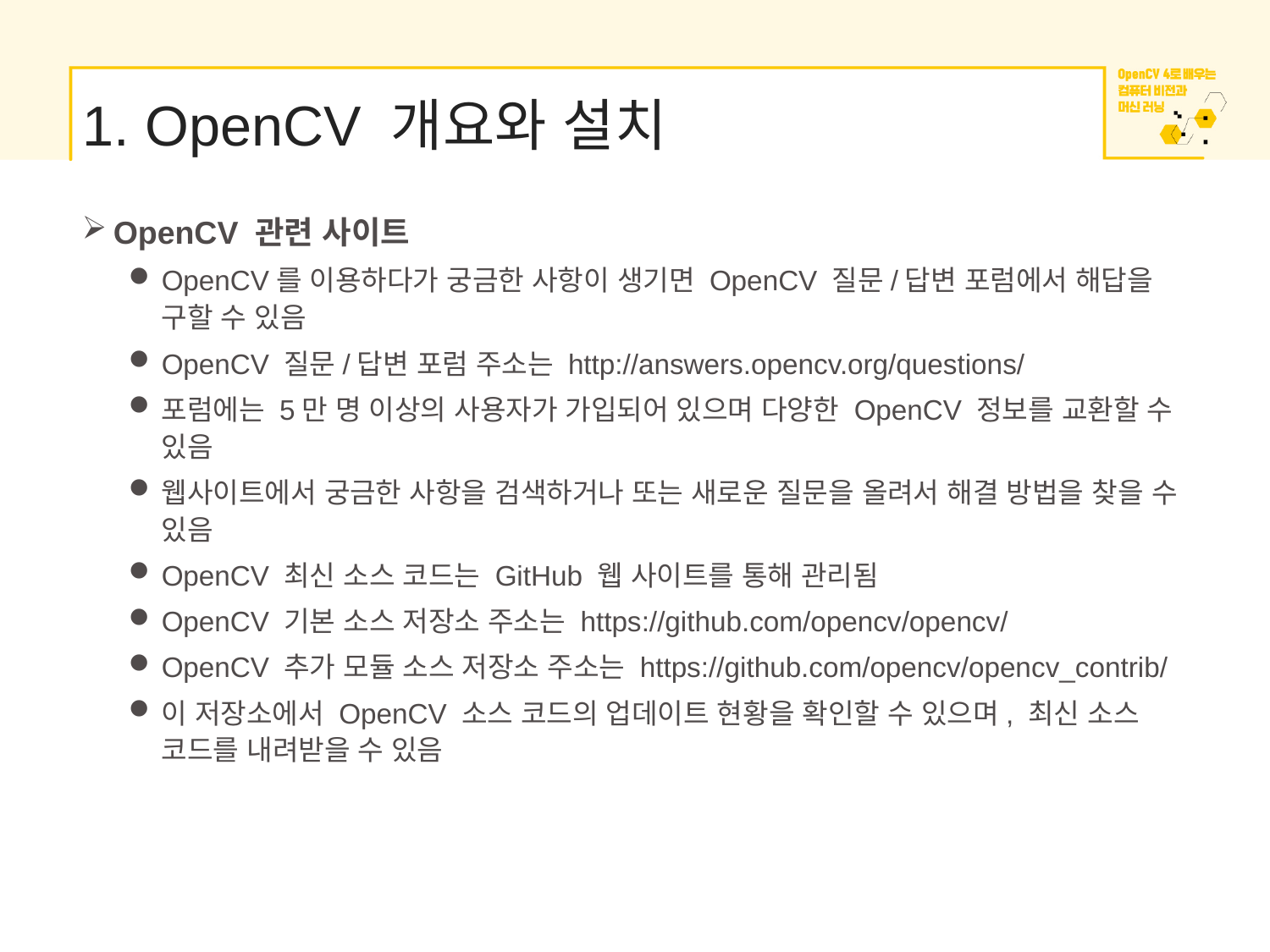

# 1. OpenCV 개요와 설치
OpenCV 관련 사이트
OpenCV를 이용하다가 궁금한 사항이 생기면 OpenCV 질문/답변 포럼에서 해답을 구할 수 있음
OpenCV 질문/답변 포럼 주소는 http://answers.opencv.org/questions/
포럼에는 5만 명 이상의 사용자가 가입되어 있으며 다양한 OpenCV 정보를 교환할 수 있음
웹사이트에서 궁금한 사항을 검색하거나 또는 새로운 질문을 올려서 해결 방법을 찾을 수 있음
OpenCV 최신 소스 코드는 GitHub 웹 사이트를 통해 관리됨
OpenCV 기본 소스 저장소 주소는 https://github.com/opencv/opencv/
OpenCV 추가 모듈 소스 저장소 주소는 https://github.com/opencv/opencv_contrib/
이 저장소에서 OpenCV 소스 코드의 업데이트 현황을 확인할 수 있으며, 최신 소스 코드를 내려받을 수 있음